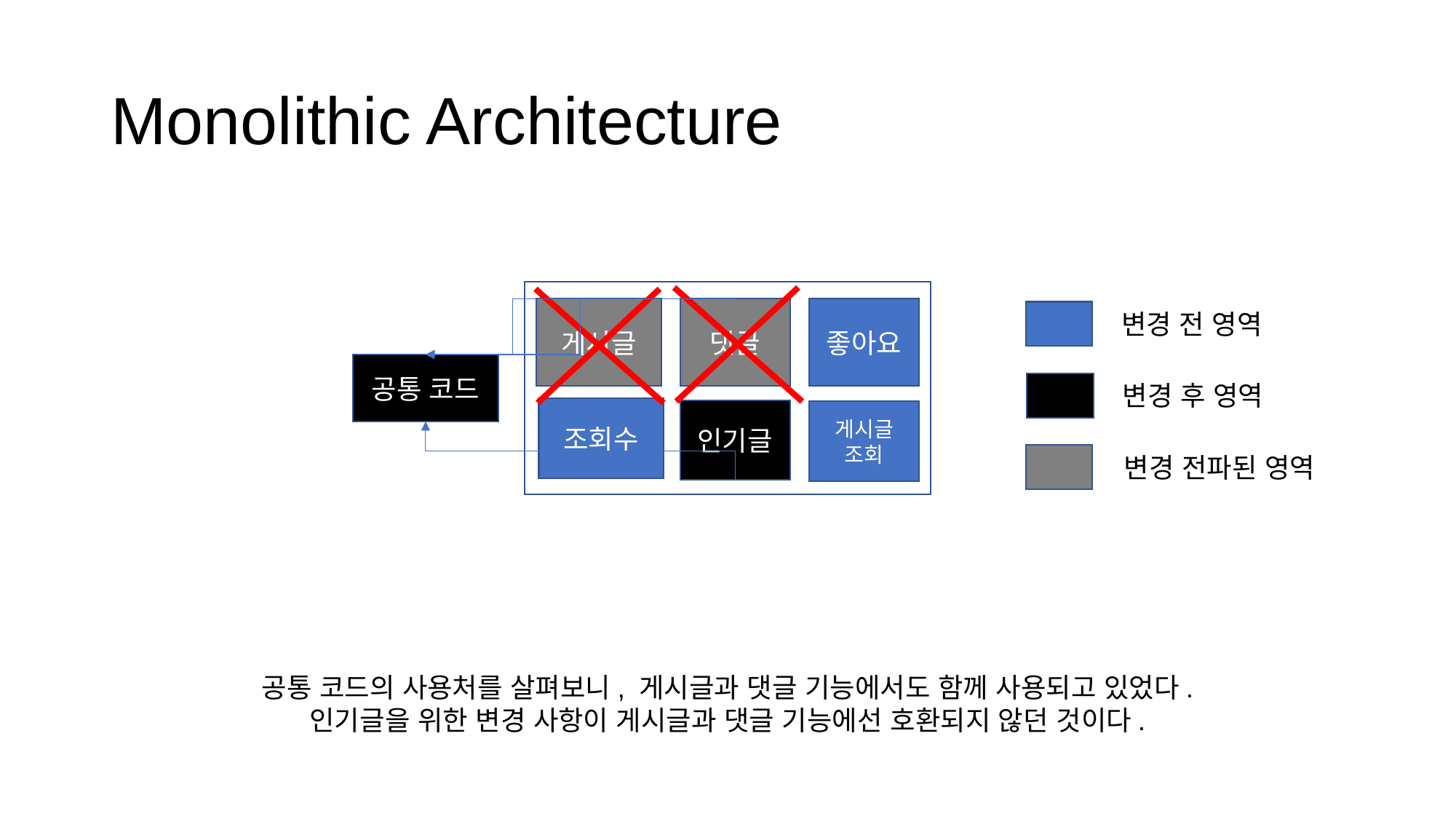

# Monolithic Architecture

게시글
댓글
좋아요

변경 전 영역
공통 코드

변경 후 영역
조회수
인기글
게시글
조회

변경 전파된 영역
공통 코드의 사용처를 살펴보니, 게시글과 댓글 기능에서도 함께 사용되고 있었다.
인기글을 위한 변경 사항이 게시글과 댓글 기능에선 호환되지 않던 것이다.